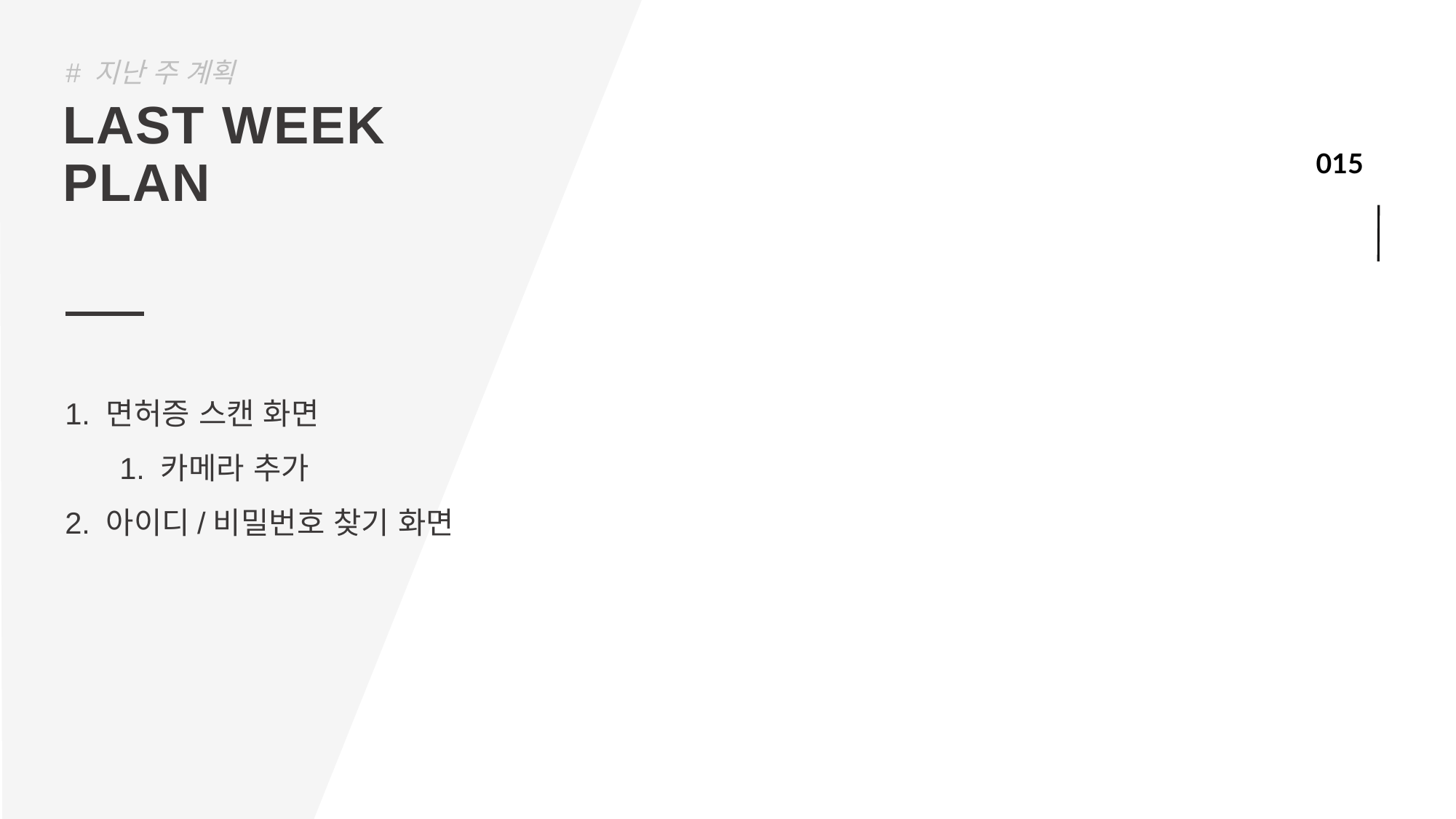

# 지난 주 계획
LAST WEEK
PLAN
면허증 스캔 화면
카메라 추가
아이디/비밀번호 찾기 화면